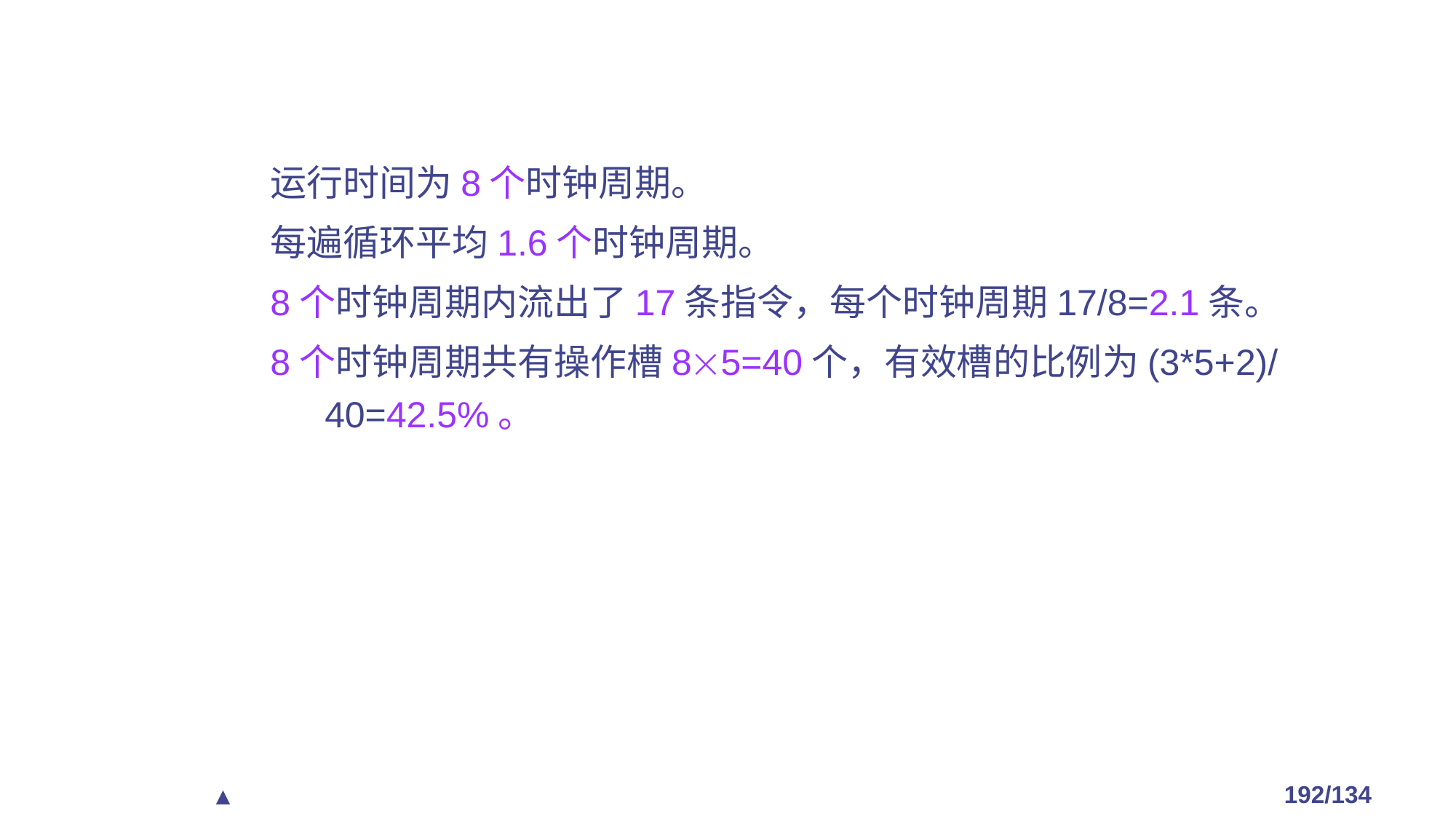

运行时间为8个时钟周期。
每遍循环平均1.6个时钟周期。
8个时钟周期内流出了17条指令，每个时钟周期17/8=2.1条。
8个时钟周期共有操作槽8×5=40个，有效槽的比例为(3*5+2)/40=42.5%。